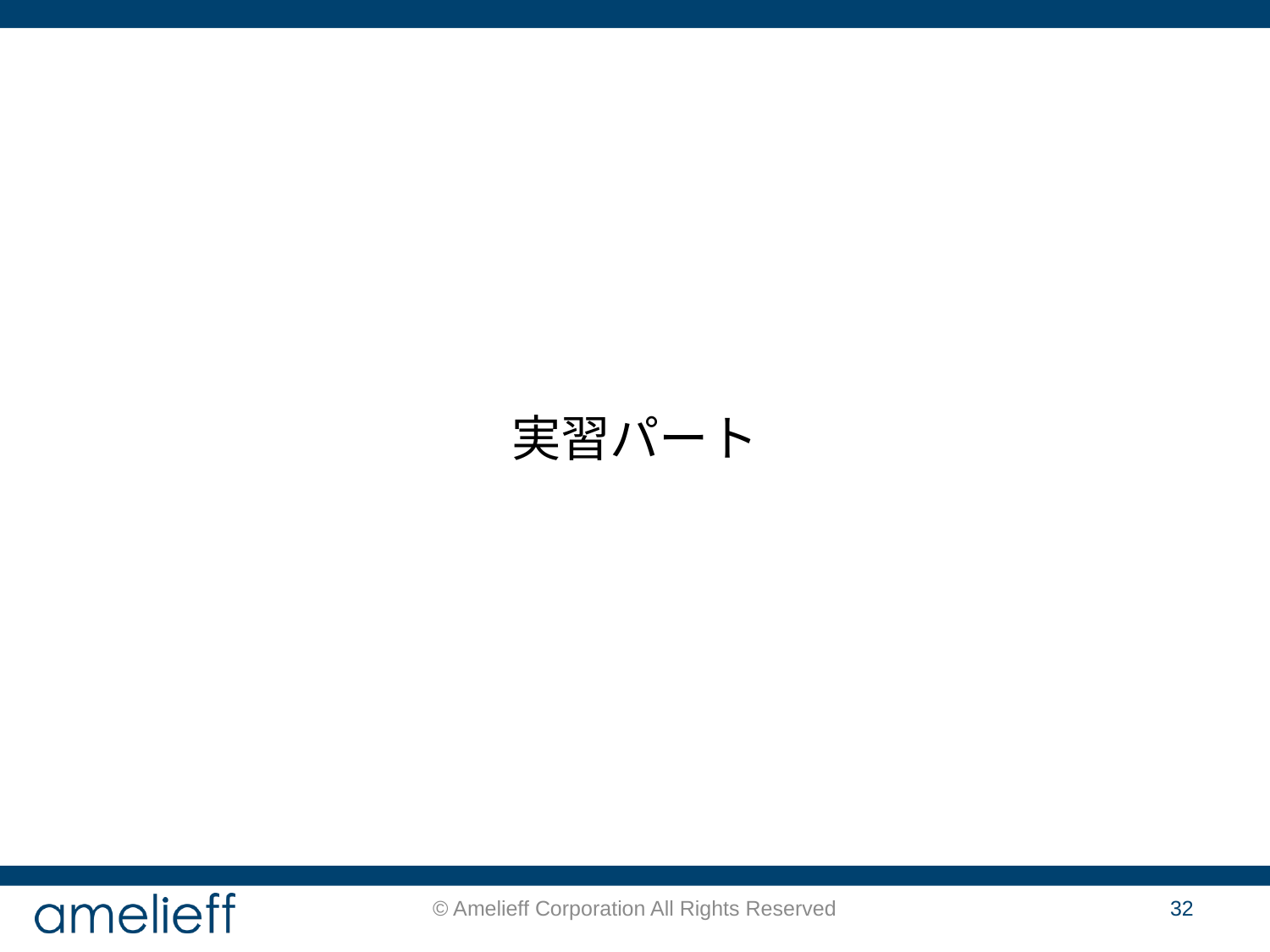

# 実習パート
© Amelieff Corporation All Rights Reserved
32